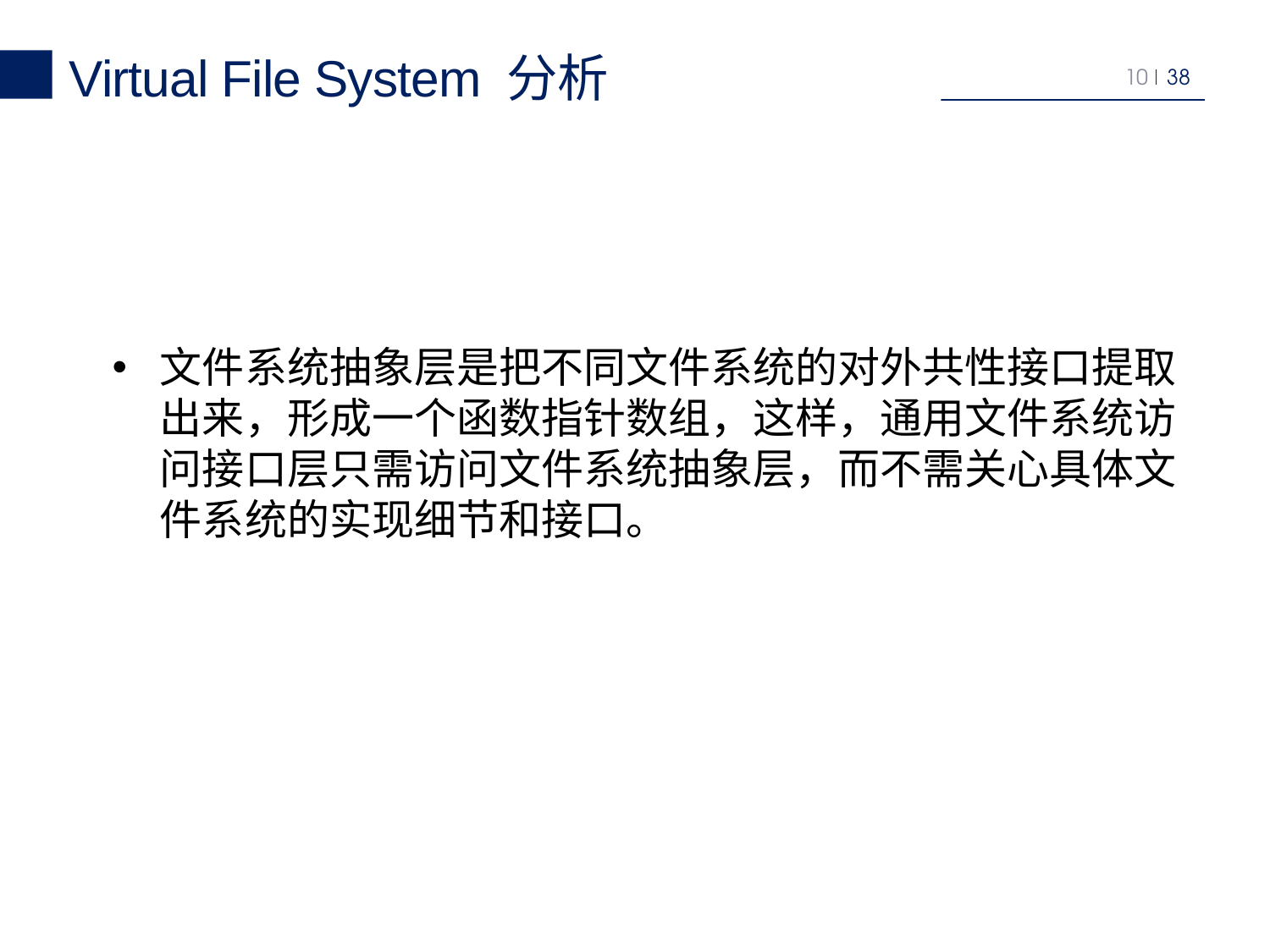

Virtual File System 分析

10
文件系统抽象层是把不同文件系统的对外共性接口提取出来，形成一个函数指针数组，这样，通用文件系统访问接口层只需访问文件系统抽象层，而不需关心具体文件系统的实现细节和接口。